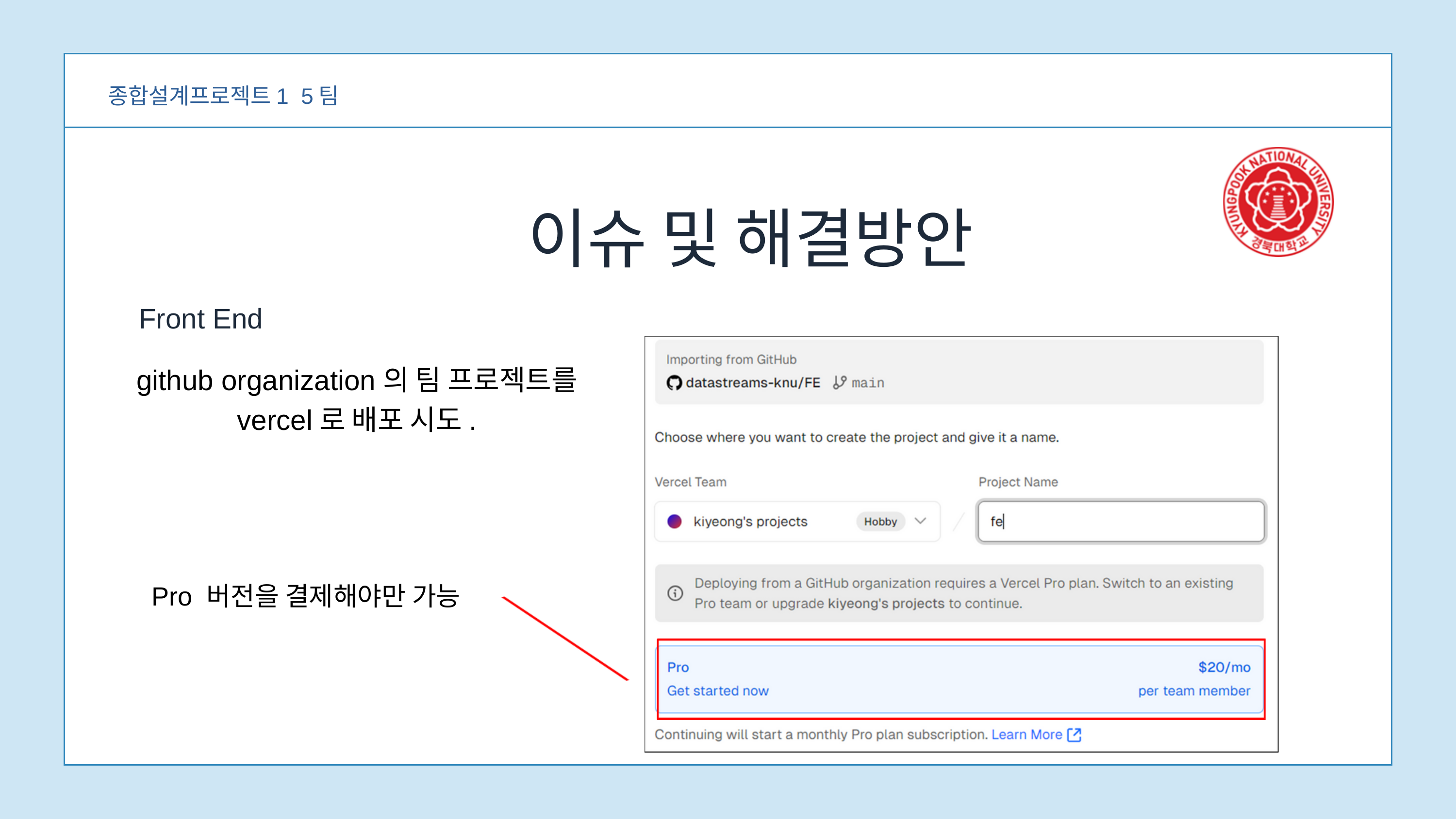

종합설계프로젝트1  5팀

이슈 및 해결방안
Front End

github organization의 팀 프로젝트를 vercel로 배포 시도.
Pro 버전을 결제해야만 가능